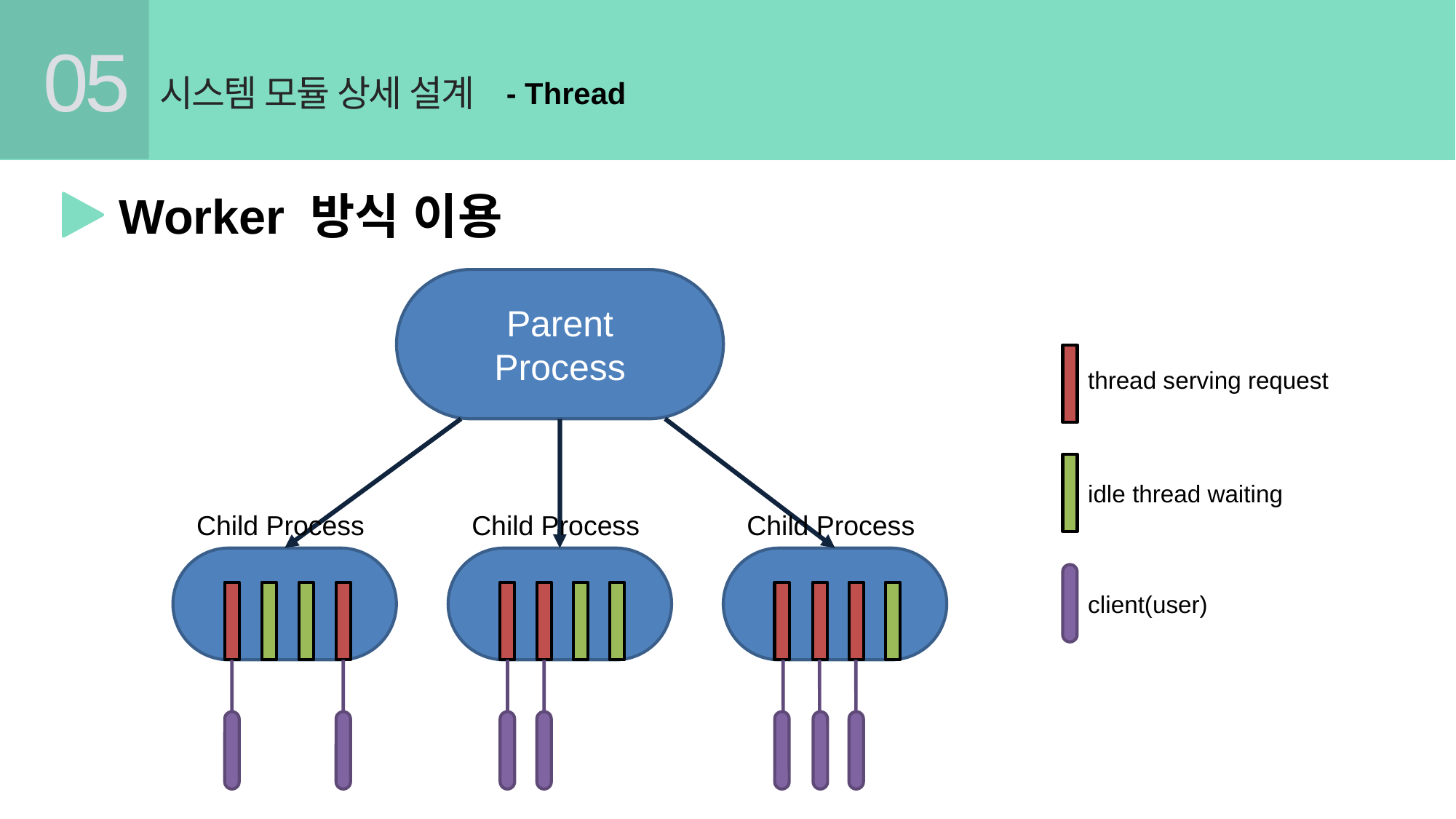

05
시스템 모듈 상세 설계
- Thread
Worker 방식 이용

Parent
Process

thread serving request

idle thread waiting
Child Process
Child Process
Child Process

client(user)